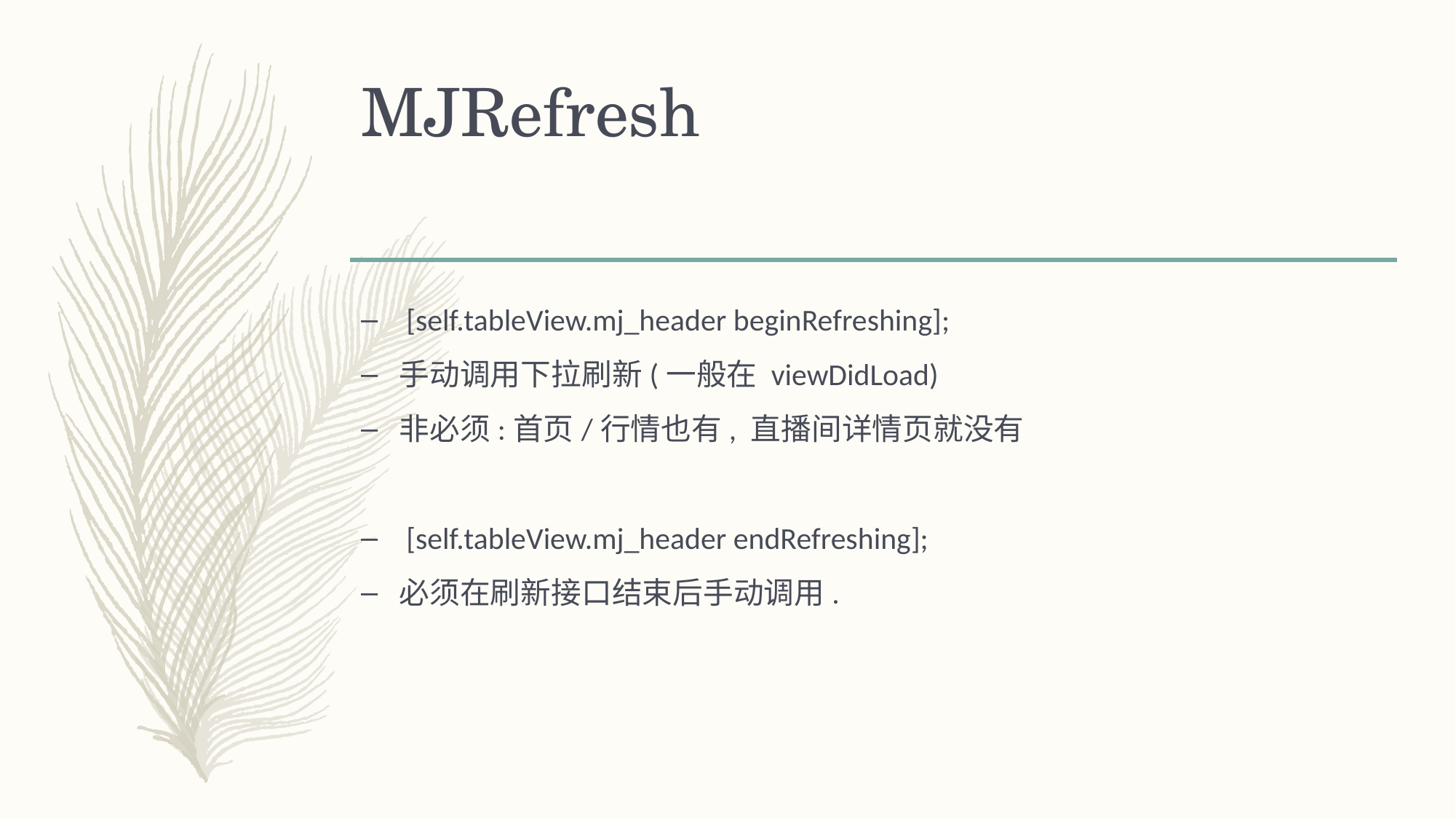

# MJRefresh
 [self.tableView.mj_header beginRefreshing];
手动调用下拉刷新(一般在 viewDidLoad)
非必须:首页/行情也有, 直播间详情页就没有

 [self.tableView.mj_header endRefreshing];
必须在刷新接口结束后手动调用.